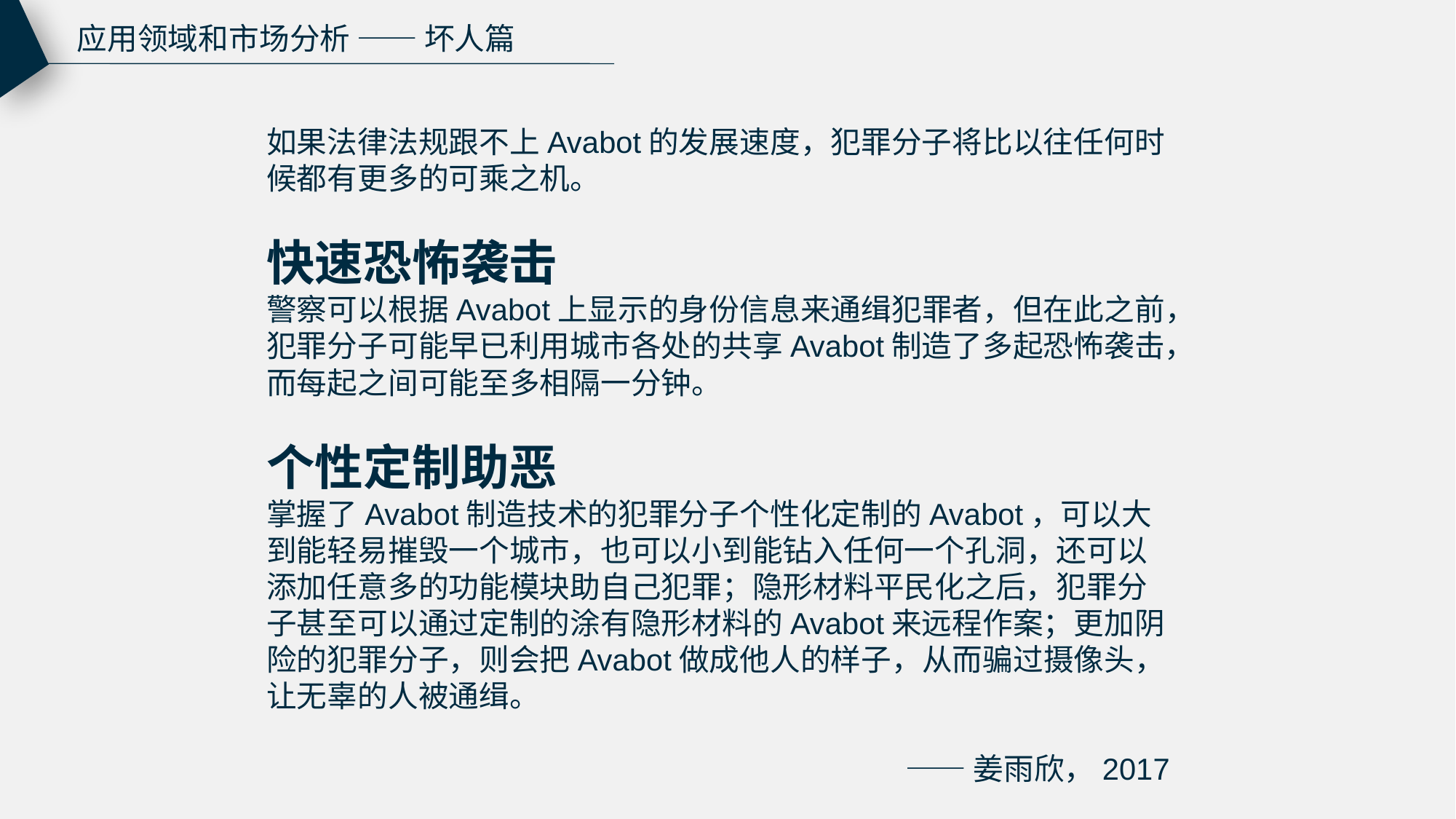

应用领域和市场分析 —— 坏人篇

如果法律法规跟不上Avabot的发展速度，犯罪分子将比以往任何时候都有更多的可乘之机。

快速恐怖袭击
警察可以根据Avabot上显示的身份信息来通缉犯罪者，但在此之前，犯罪分子可能早已利用城市各处的共享Avabot制造了多起恐怖袭击，而每起之间可能至多相隔一分钟。

个性定制助恶
掌握了Avabot制造技术的犯罪分子个性化定制的Avabot，可以大到能轻易摧毁一个城市，也可以小到能钻入任何一个孔洞，还可以添加任意多的功能模块助自己犯罪；隐形材料平民化之后，犯罪分子甚至可以通过定制的涂有隐形材料的Avabot来远程作案；更加阴险的犯罪分子，则会把Avabot做成他人的样子，从而骗过摄像头，让无辜的人被通缉。

——姜雨欣，2017